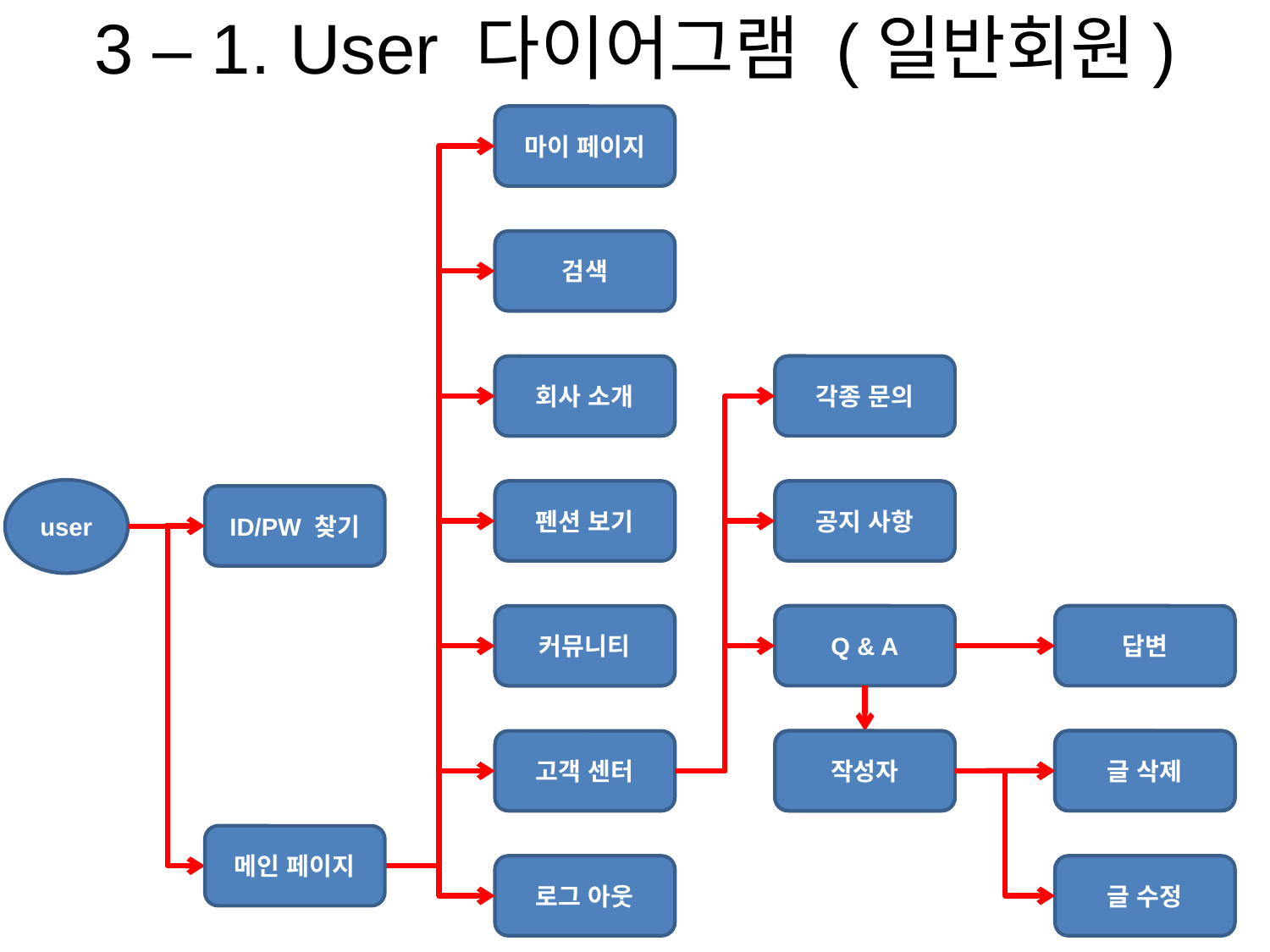

# 3 – 1. User 다이어그램 (일반회원)
마이 페이지

검색
각종 문의
회사 소개
user
펜션 보기
공지 사항
ID/PW 찾기
답변
Q & A
커뮤니티
글 수정
글 삭제
작성자
고객 센터
작성자
메인 페이지
로그 아웃
글 수정